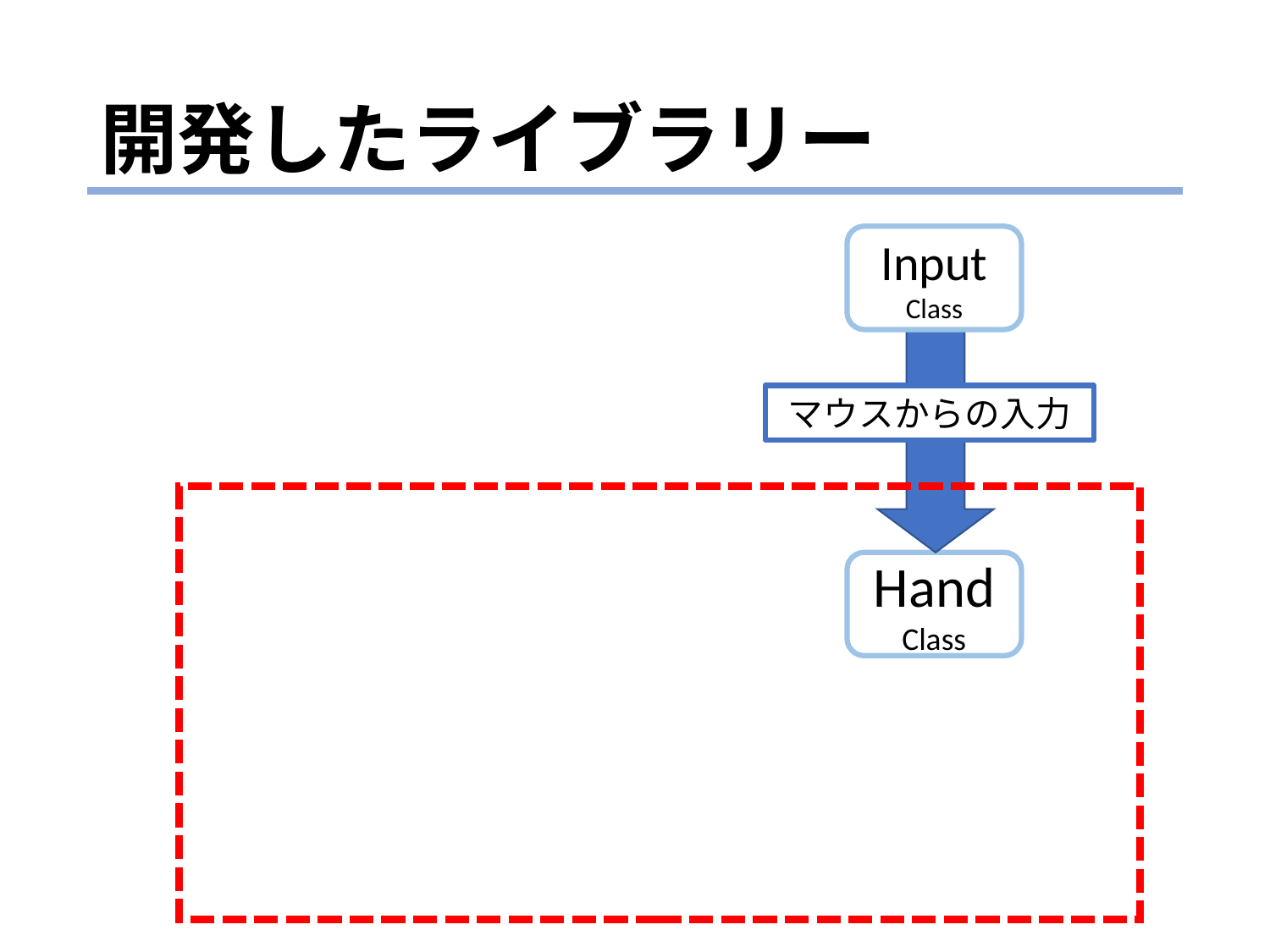

# 開発したライブラリー
Input
Class

マウスからの入力

Hand
Class